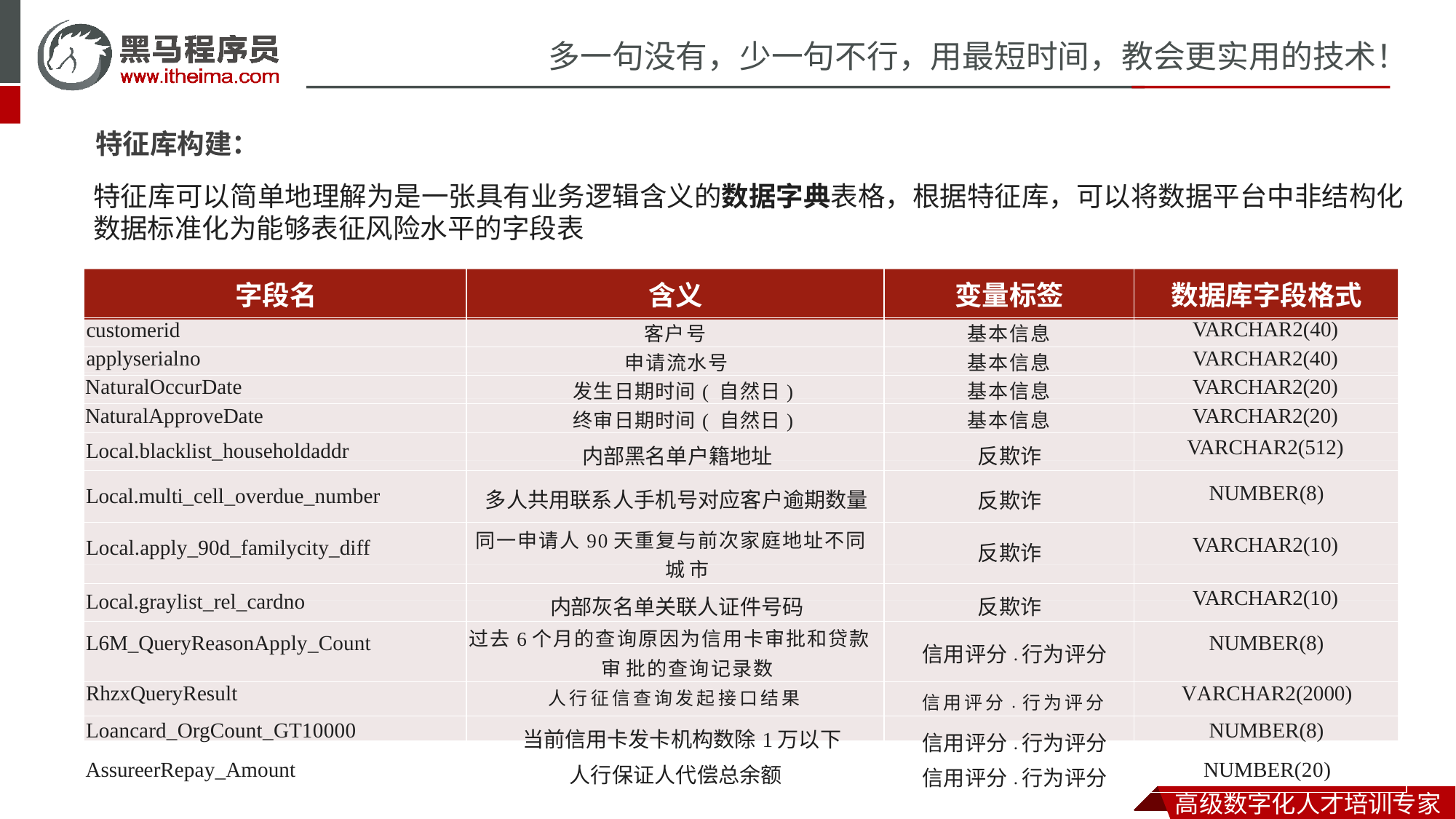

特征库构建：

特征库可以简单地理解为是一张具有业务逻辑含义的数据字典表格，根据特征库，可以将数据平台中非结构化 数据标准化为能够表征风险水平的字段表
| 字段名 | 含义 | 变量标签 | 数据库字段格式 |  |
| --- | --- | --- | --- | --- |
| customerid | 客户号 | 基本信息 | VARCHAR2(40) |  |
| applyserialno | 申请流水号 | 基本信息 | VARCHAR2(40) |  |
| NaturalOccurDate | 发生日期时间( 自然日) | 基本信息 | VARCHAR2(20) |  |
| NaturalApproveDate | 终审日期时间( 自然日) | 基本信息 | VARCHAR2(20) |  |
| Local.blacklist\_householdaddr | 内部黑名单户籍地址 | 反欺诈 | VARCHAR2(512) |  |
| Local.multi\_cell\_overdue\_number | 多人共用联系人手机号对应客户逾期数量 | 反欺诈 | NUMBER(8) |  |
| Local.apply\_90d\_familycity\_diff | 同一申请人90天重复与前次家庭地址不同城 市 | 反欺诈 | VARCHAR2(10) |  |
| Local.graylist\_rel\_cardno | 内部灰名单关联人证件号码 | 反欺诈 | VARCHAR2(10) |  |
| L6M\_QueryReasonApply\_Count | 过去6个月的查询原因为信用卡审批和贷款审 批的查询记录数 | 信用评分.行为评分 | NUMBER(8) |  |
| RhzxQueryResult | 人行征信查询发起接口结果 | 信用评分.行为评分 | VARCHAR2(2000) |  |
| Loancard\_OrgCount\_GT10000 | 当前信用卡发卡机构数除1万以下 | 信用评分.行为评分 | NUMBER(8) |  |
| AssureerRepay\_Amount | 人行保证人代偿总余额 | 信用评分.行为评分 | NUMBER(20) |  |